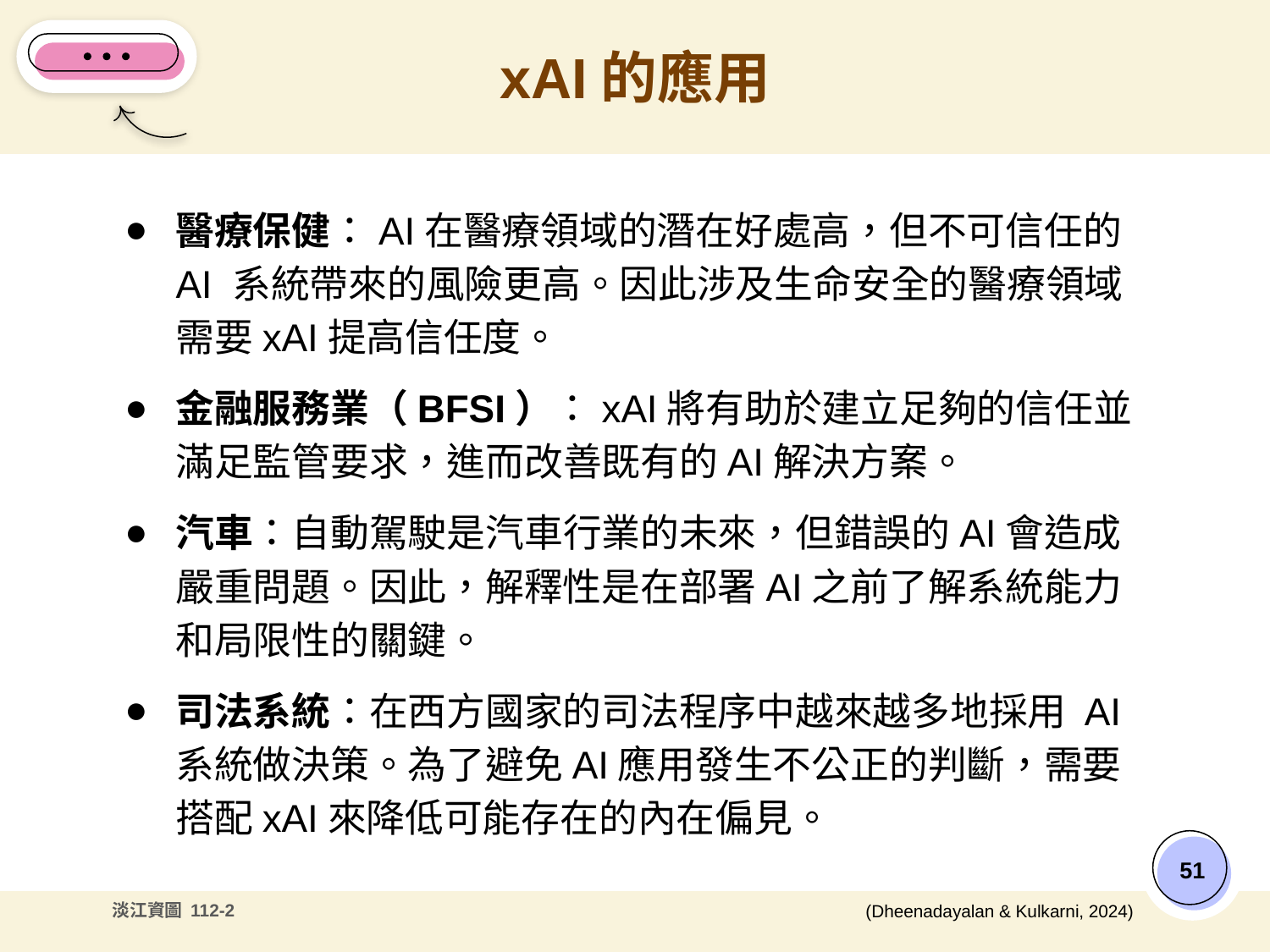

# xAI的應用
醫療保健：AI在醫療領域的潛在好處高，但不可信任的 AI 系統帶來的風險更高。因此涉及生命安全的醫療領域需要xAI提高信任度。
金融服務業（BFSI）：xAI將有助於建立足夠的信任並滿足監管要求，進而改善既有的AI解決方案。
汽車：自動駕駛是汽車行業的未來，但錯誤的AI會造成嚴重問題。因此，解釋性是在部署AI之前了解系統能力和局限性的關鍵。
司法系統：在西方國家的司法程序中越來越多地採用 AI 系統做決策。為了避免AI應用發生不公正的判斷，需要搭配xAI來降低可能存在的內在偏見。
51
(Dheenadayalan & Kulkarni, 2024)